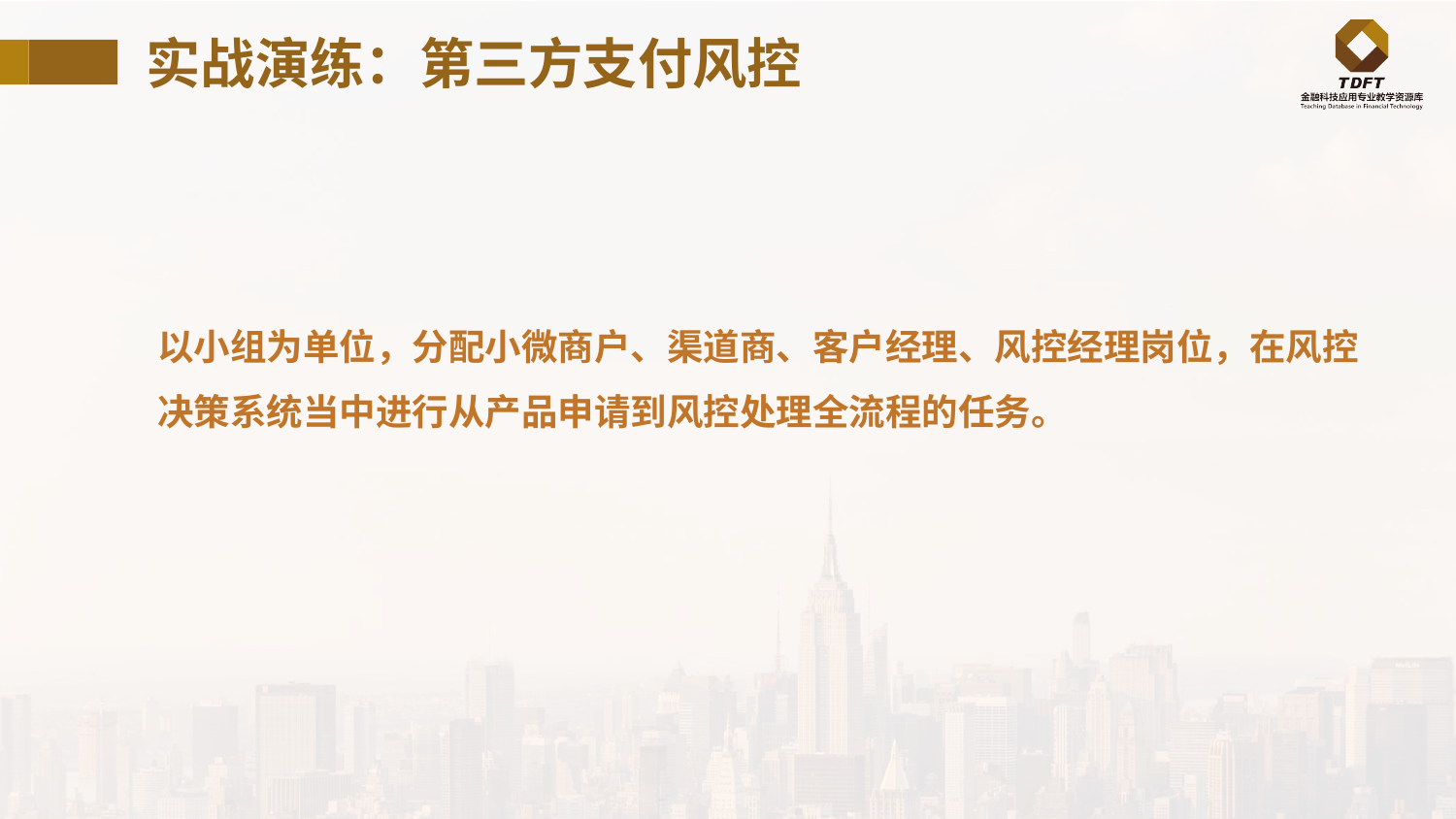

# 实战演练：第三方支付风控

以小组为单位，分配小微商户、渠道商、客户经理、风控经理岗位，在风控决策系统当中进行从产品申请到风控处理全流程的任务。